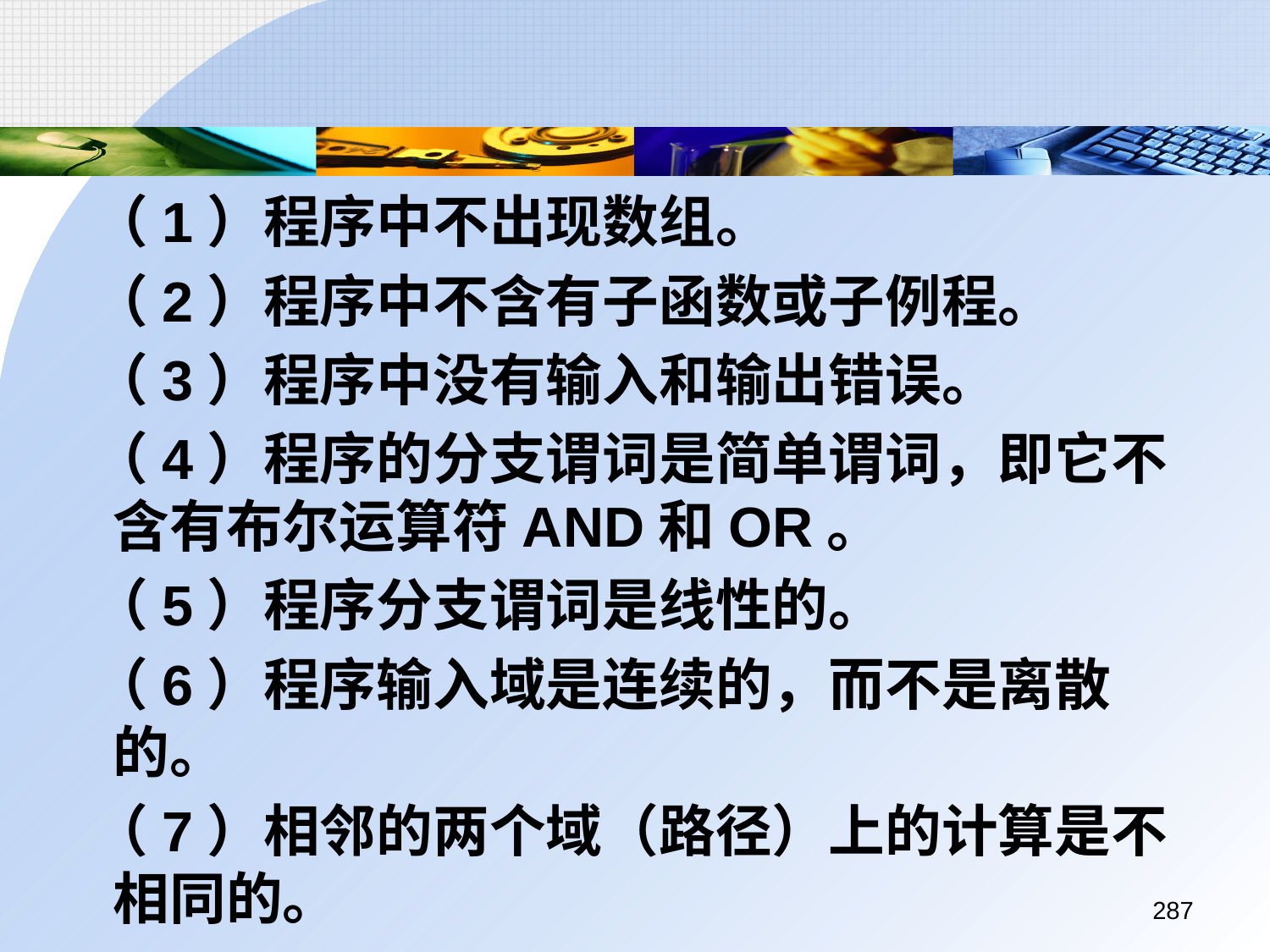

（1）程序中不出现数组。
 （2）程序中不含有子函数或子例程。
 （3）程序中没有输入和输出错误。
 （4）程序的分支谓词是简单谓词，即它不含有布尔运算符AND和OR。
 （5）程序分支谓词是线性的。
 （6）程序输入域是连续的，而不是离散的。
 （7）相邻的两个域（路径）上的计算是不相同的。

287